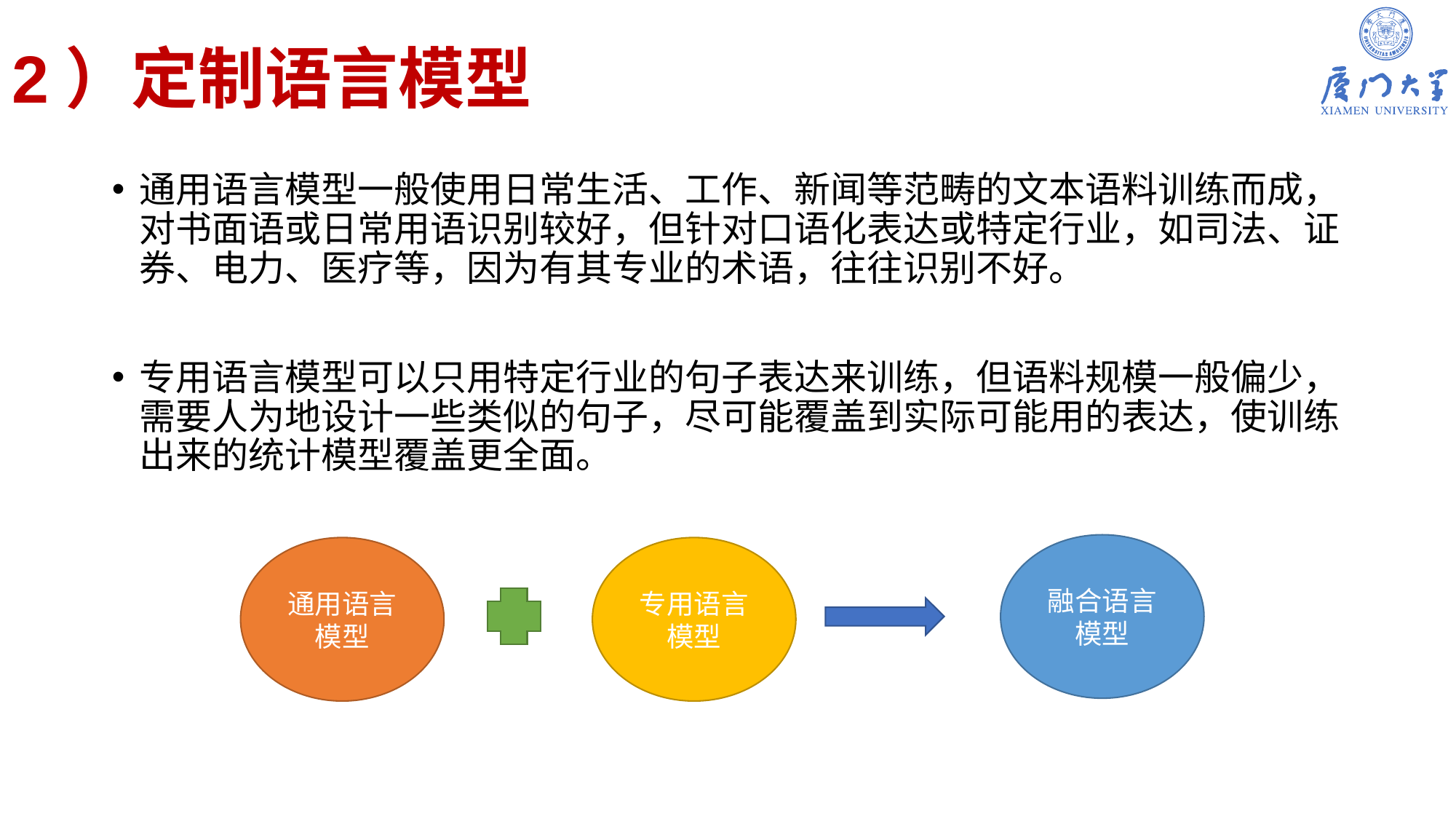

# 2）定制语言模型
通用语言模型一般使用日常生活、工作、新闻等范畴的文本语料训练而成，对书面语或日常用语识别较好，但针对口语化表达或特定行业，如司法、证券、电力、医疗等，因为有其专业的术语，往往识别不好。

专用语言模型可以只用特定行业的句子表达来训练，但语料规模一般偏少，需要人为地设计一些类似的句子，尽可能覆盖到实际可能用的表达，使训练出来的统计模型覆盖更全面。

融合语言模型
通用语言模型
专用语言模型